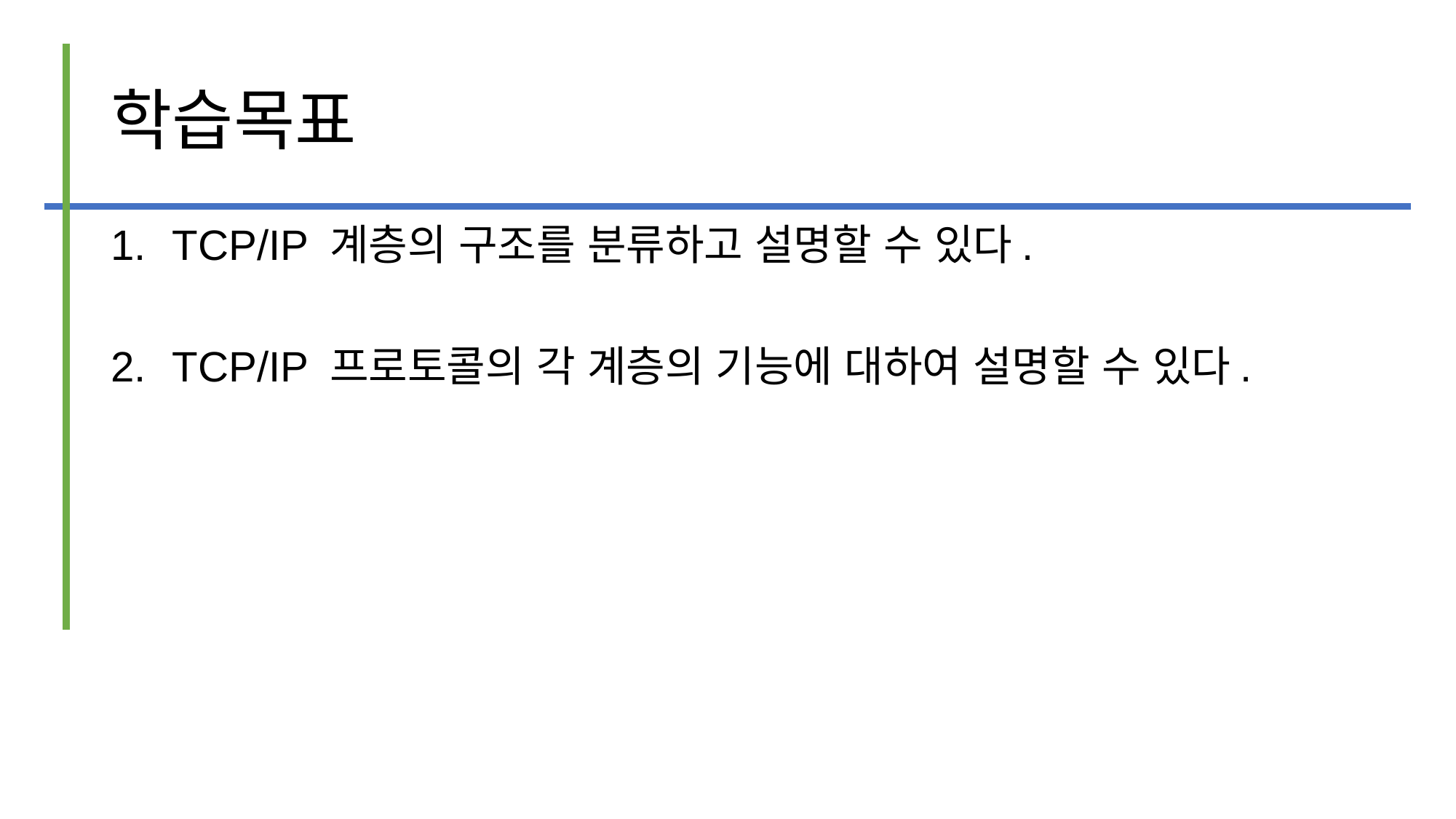

# 학습목표
TCP/IP 계층의 구조를 분류하고 설명할 수 있다.

TCP/IP 프로토콜의 각 계층의 기능에 대하여 설명할 수 있다.